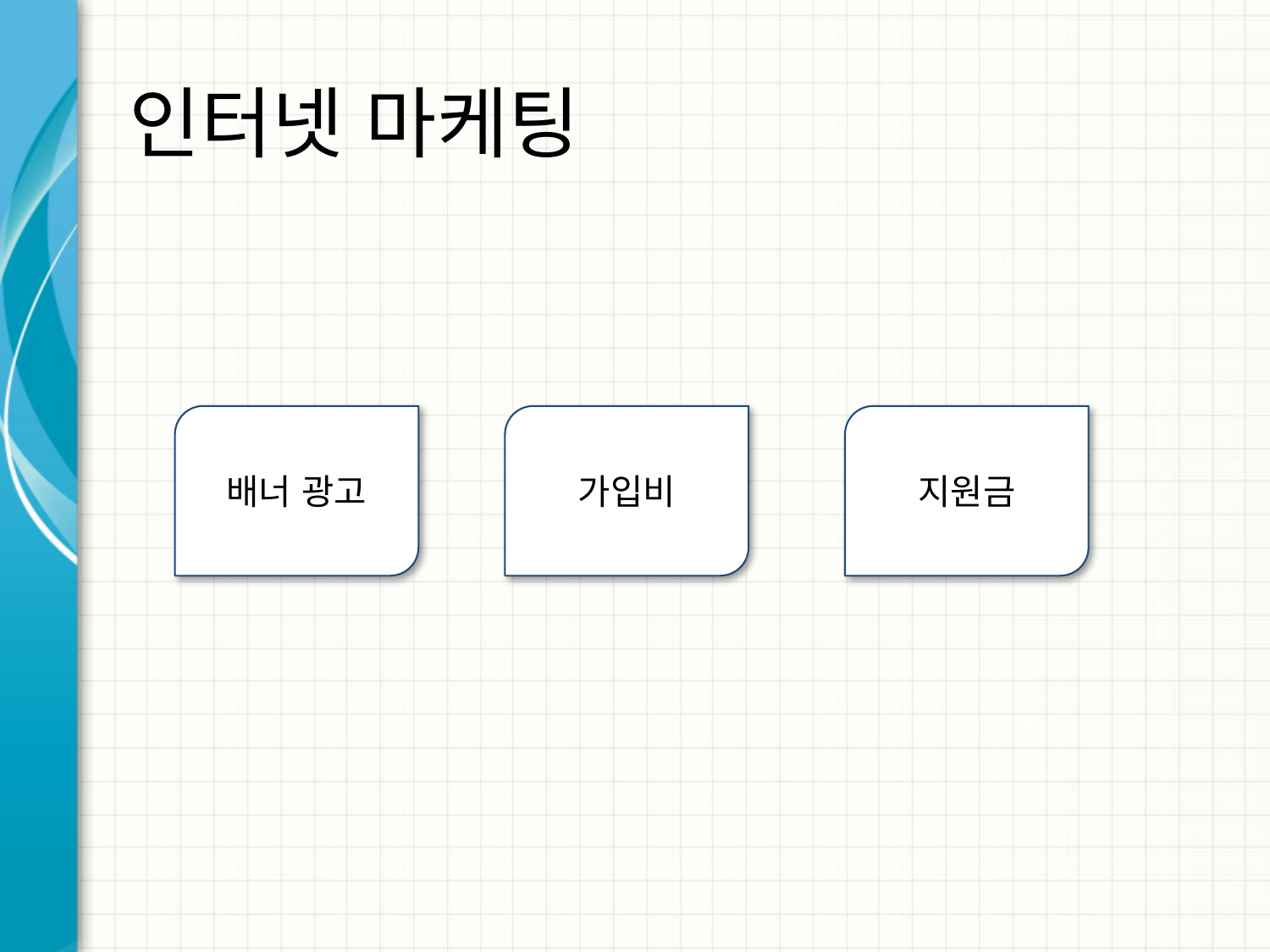

# 인터넷 마케팅
배너 광고
가입비
지원금